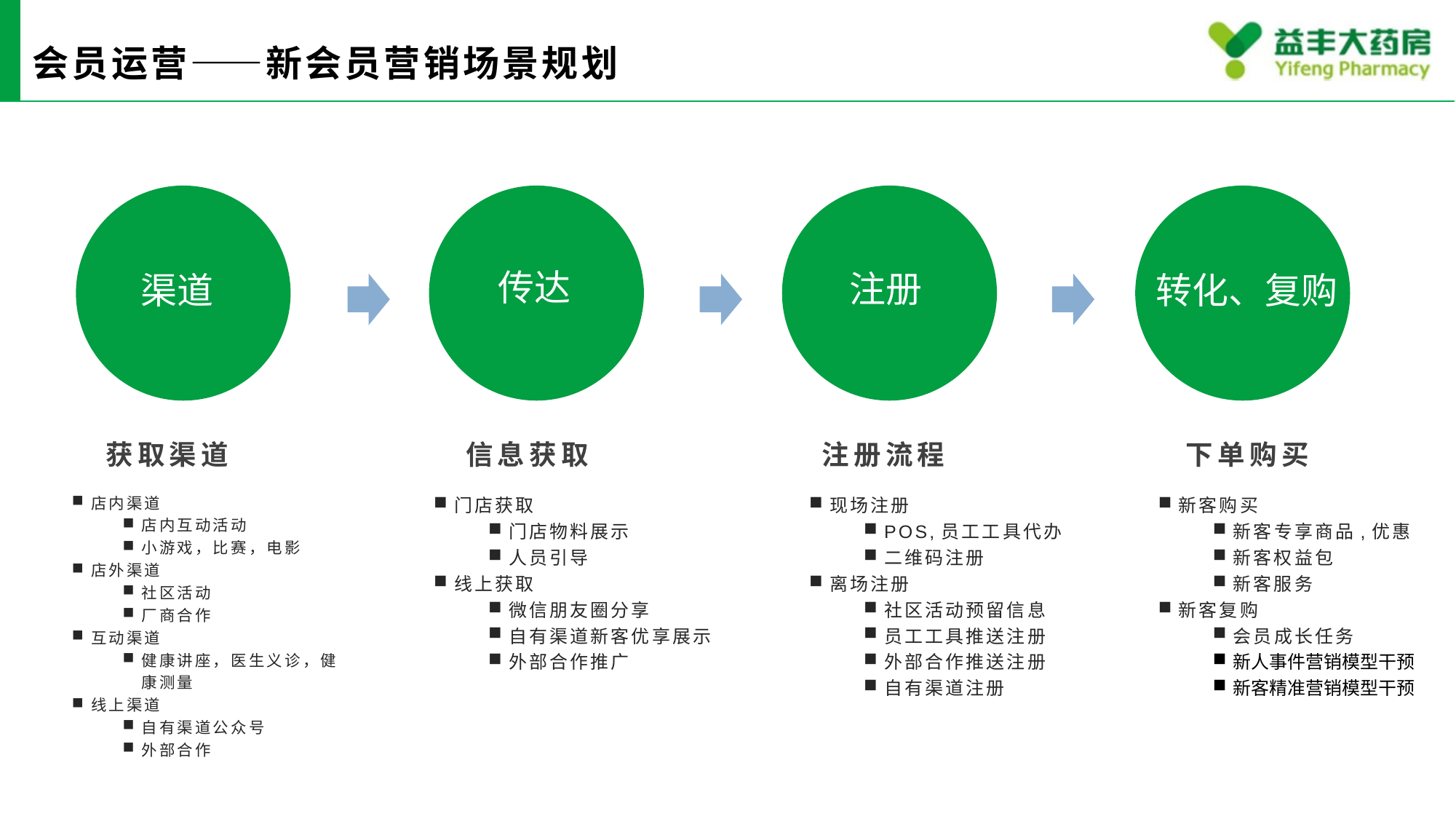

# 会员运营——新会员营销场景规划

传达
注册
转化、复购
渠道

获取渠道
信息获取
注册流程
下单购买
店内渠道
店内互动活动
小游戏，比赛，电影
店外渠道
社区活动
厂商合作
互动渠道
健康讲座，医生义诊，健康测量
线上渠道
自有渠道公众号
外部合作

门店获取
门店物料展示
人员引导
线上获取
微信朋友圈分享
自有渠道新客优享展示
外部合作推广

现场注册
POS,员工工具代办
二维码注册
离场注册
社区活动预留信息
员工工具推送注册
外部合作推送注册
自有渠道注册

新客购买
新客专享商品,优惠
新客权益包
新客服务
新客复购
会员成长任务
新人事件营销模型干预
新客精准营销模型干预